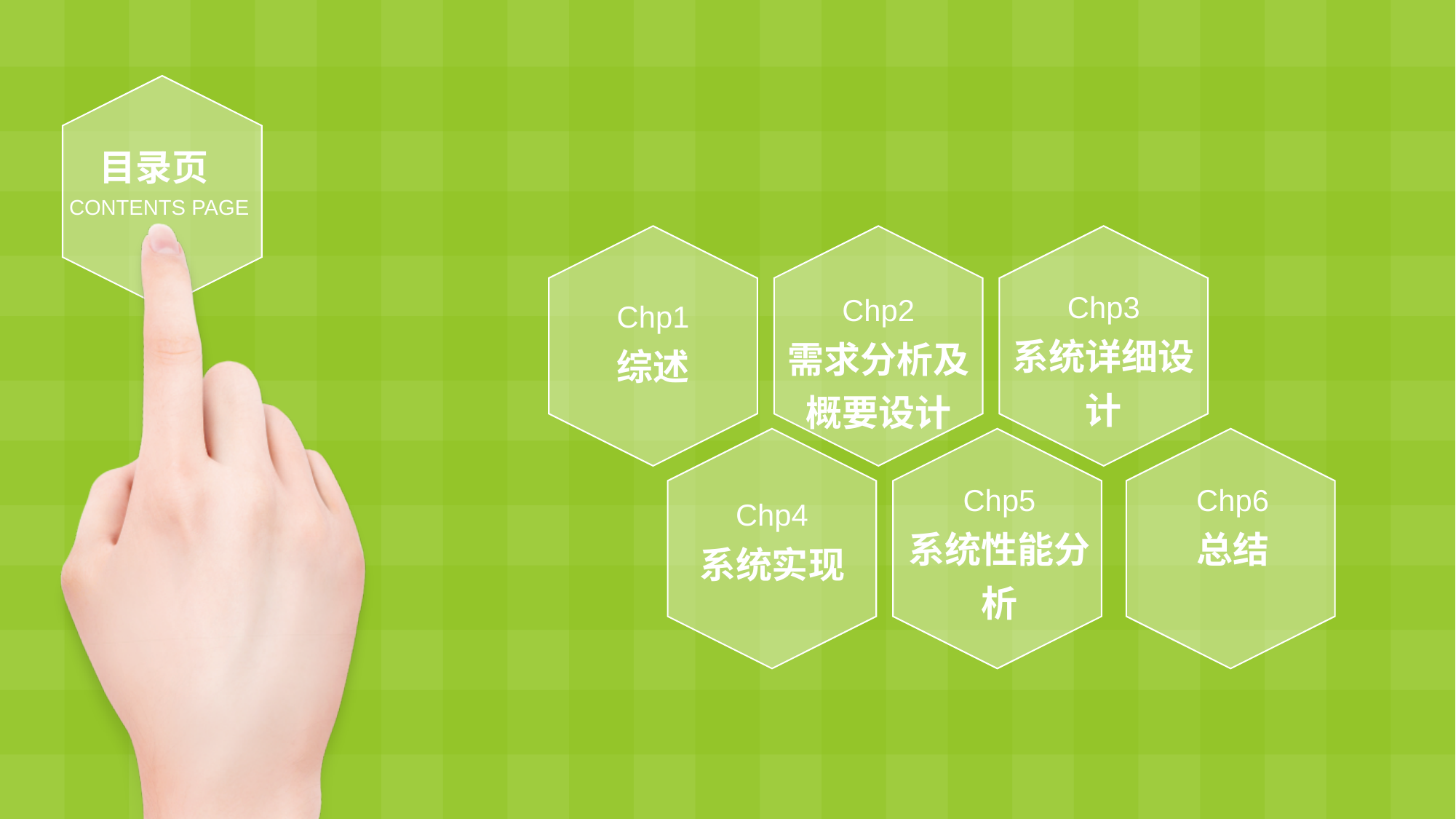

目录页
CONTENTS PAGE

Chp3
系统详细设计
Chp2
需求分析及概要设计
Chp1
综述

Chp5
系统性能分析
Chp6
总结
Chp4
系统实现